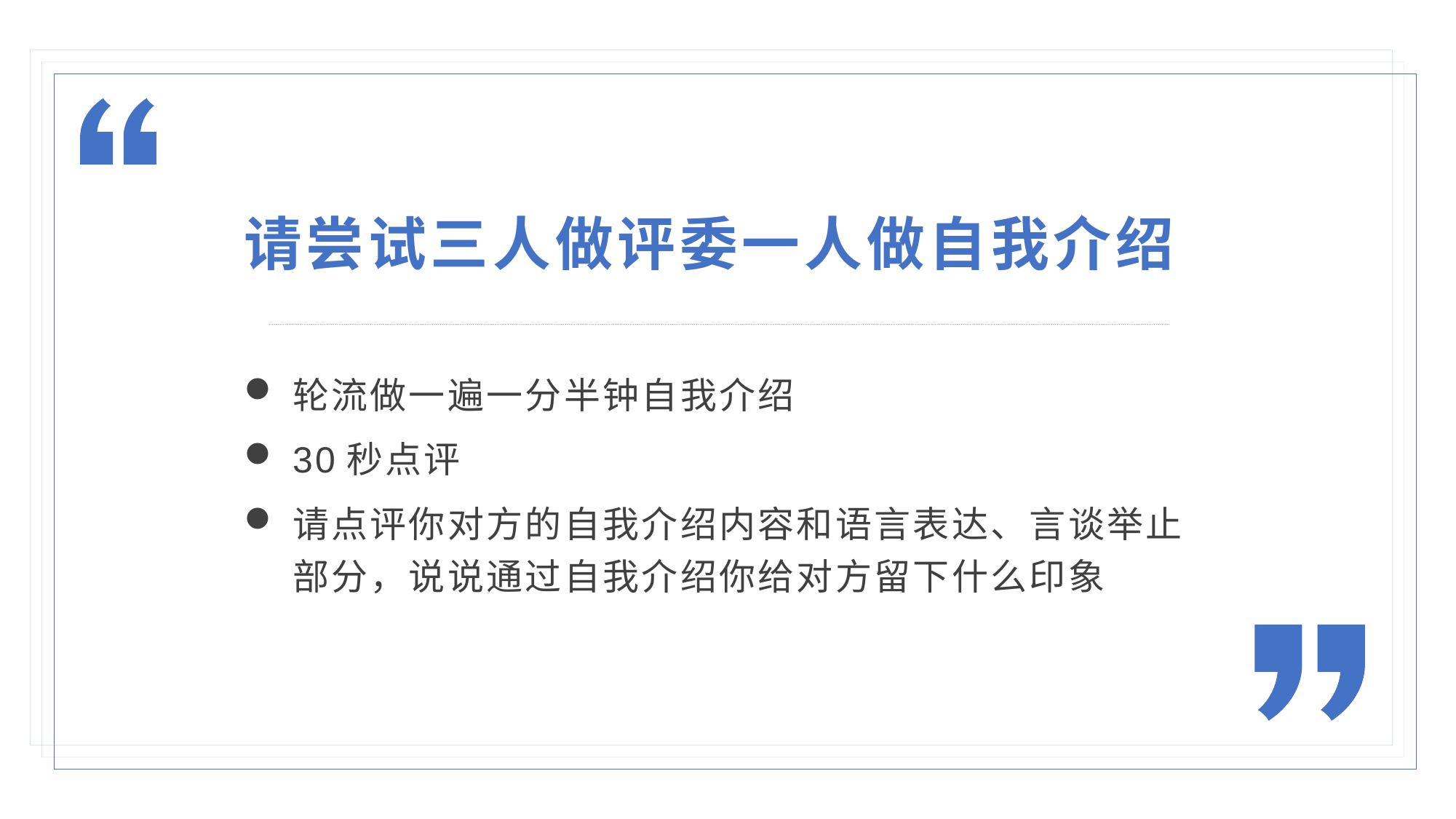

请尝试三人做评委一人做自我介绍
轮流做一遍一分半钟自我介绍
30秒点评
请点评你对方的自我介绍内容和语言表达、言谈举止部分，说说通过自我介绍你给对方留下什么印象